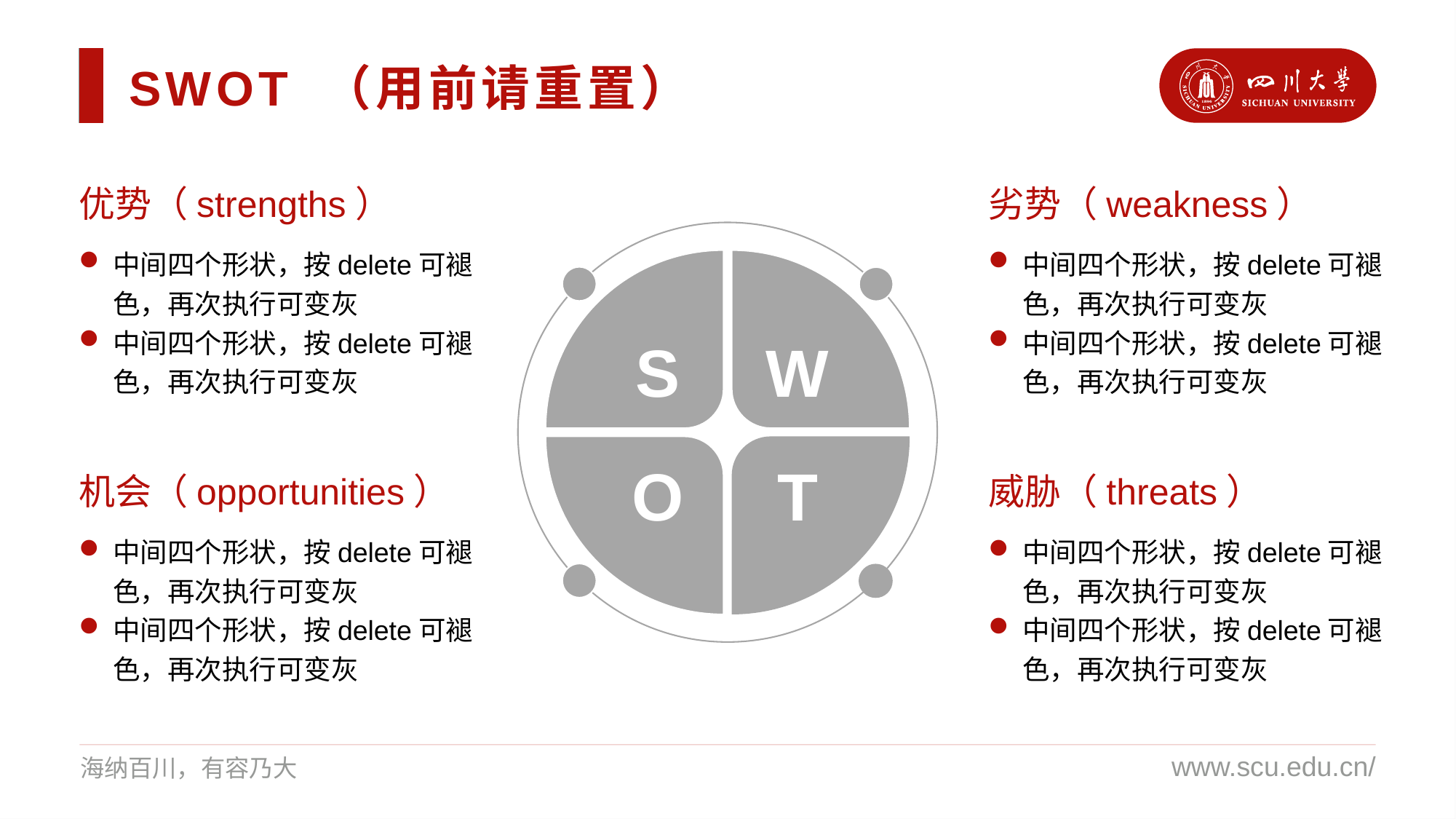

SWOT （用前请重置）
优势（strengths）
劣势（weakness）

中间四个形状，按delete可褪色，再次执行可变灰
中间四个形状，按delete可褪色，再次执行可变灰
中间四个形状，按delete可褪色，再次执行可变灰
中间四个形状，按delete可褪色，再次执行可变灰
S
W

O
T
机会（opportunities）
威胁（threats）
中间四个形状，按delete可褪色，再次执行可变灰
中间四个形状，按delete可褪色，再次执行可变灰
中间四个形状，按delete可褪色，再次执行可变灰
中间四个形状，按delete可褪色，再次执行可变灰